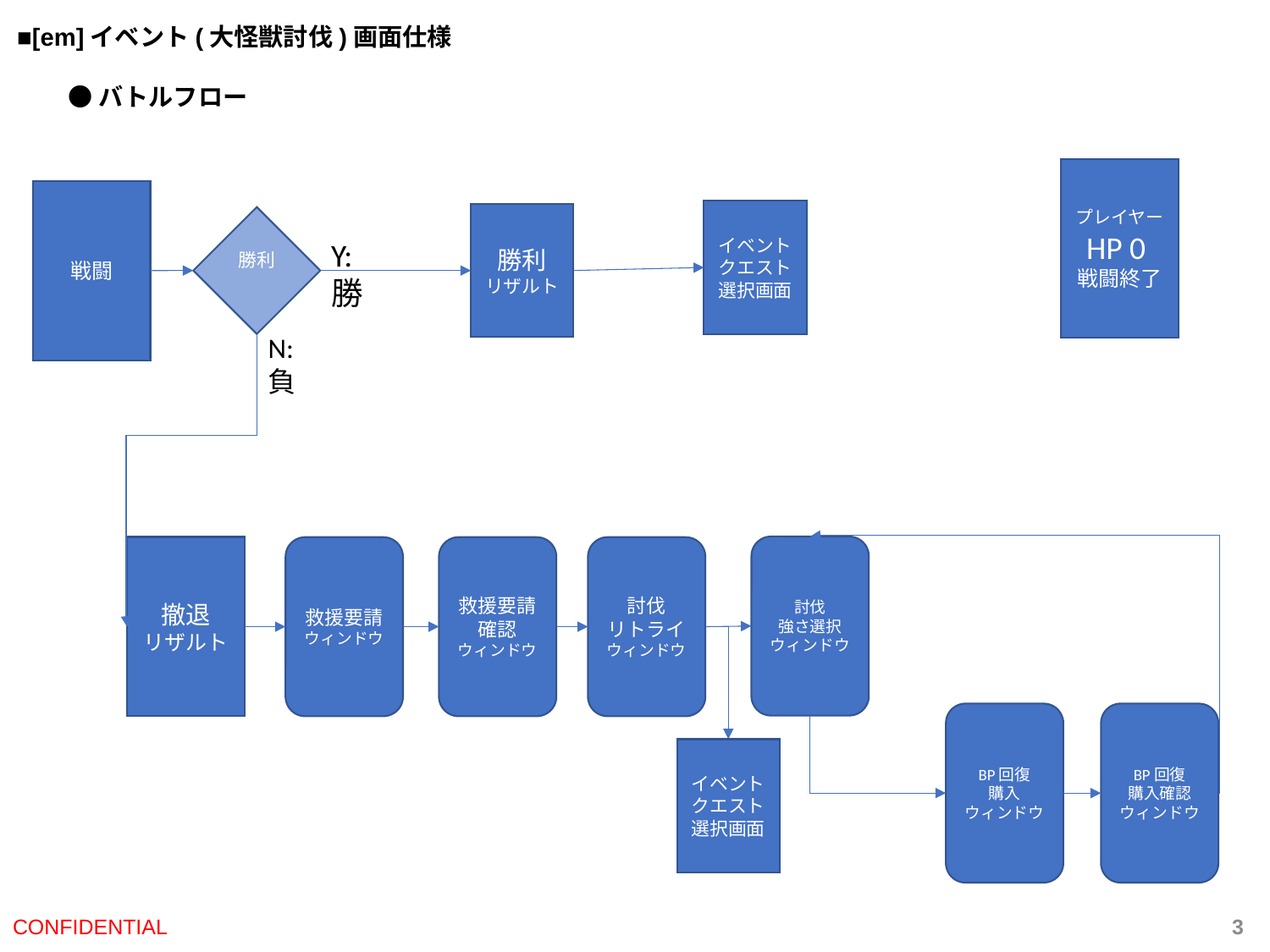

■[em]イベント(大怪獣討伐)画面仕様
●バトルフロー
プレイヤー
HP 0
戦闘終了
戦闘
イベント
クエスト
選択画面
勝利
リザルト
勝利
Y:勝
N:負

HP 0
戦闘終了
討伐
強さ選択
ウィンドウ
撤退
リザルト
救援要請
ウィンドウ
救援要請
確認
ウィンドウ
討伐
リトライウィンドウ
BP回復
購入
ウィンドウ
BP回復
購入確認
ウィンドウ
イベント
クエスト
選択画面
CONFIDENTIAL
3